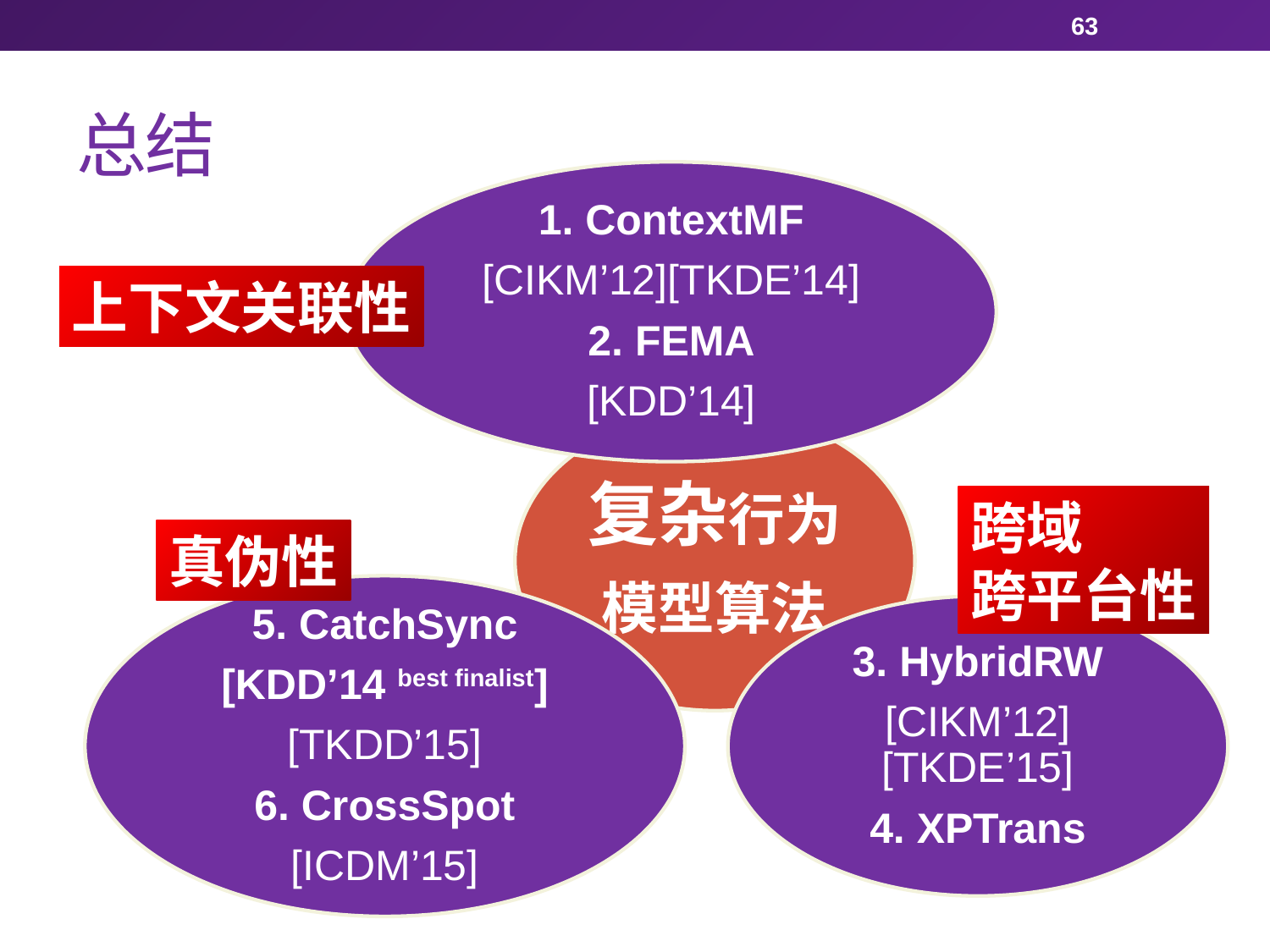

63
# 总结
复杂行为
模型算法

1. ContextMF
[CIKM’12][TKDE’14]
2. FEMA
[KDD’14]

3. HybridRW
[CIKM’12][TKDE’15]
4. XPTrans

5. CatchSync
[KDD’14 best finalist]
[TKDD’15]
6. CrossSpot
[ICDM’15]
上下文关联性
跨域
跨平台性
真伪性